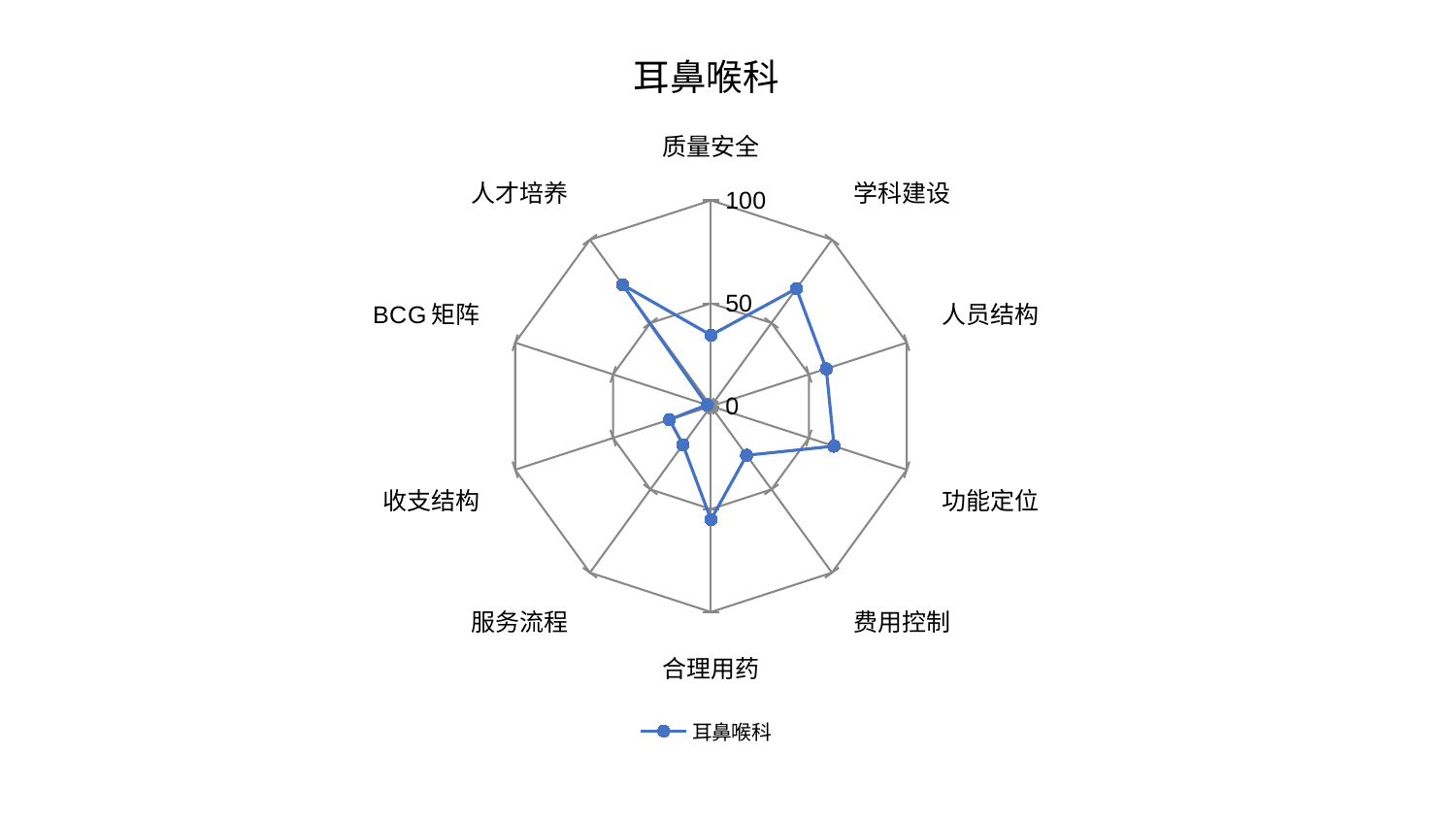

### Chart: 耳鼻喉科

| Category | 耳鼻喉科 |
|---|---|
| 质量安全 | 34.54365606264152 |
| 学科建设 | 70.61538706815759 |
| 人员结构 | 58.894965933746256 |
| 功能定位 | 62.86801463411464 |
| 费用控制 | 29.505770841879716 |
| 合理用药 | 55.108491997072505 |
| 服务流程 | 23.172610826718326 |
| 收支结构 | 21.208695906216455 |
| BCG矩阵 | 2.014351301468059 |
| 人才培养 | 72.91538625723489 |
109